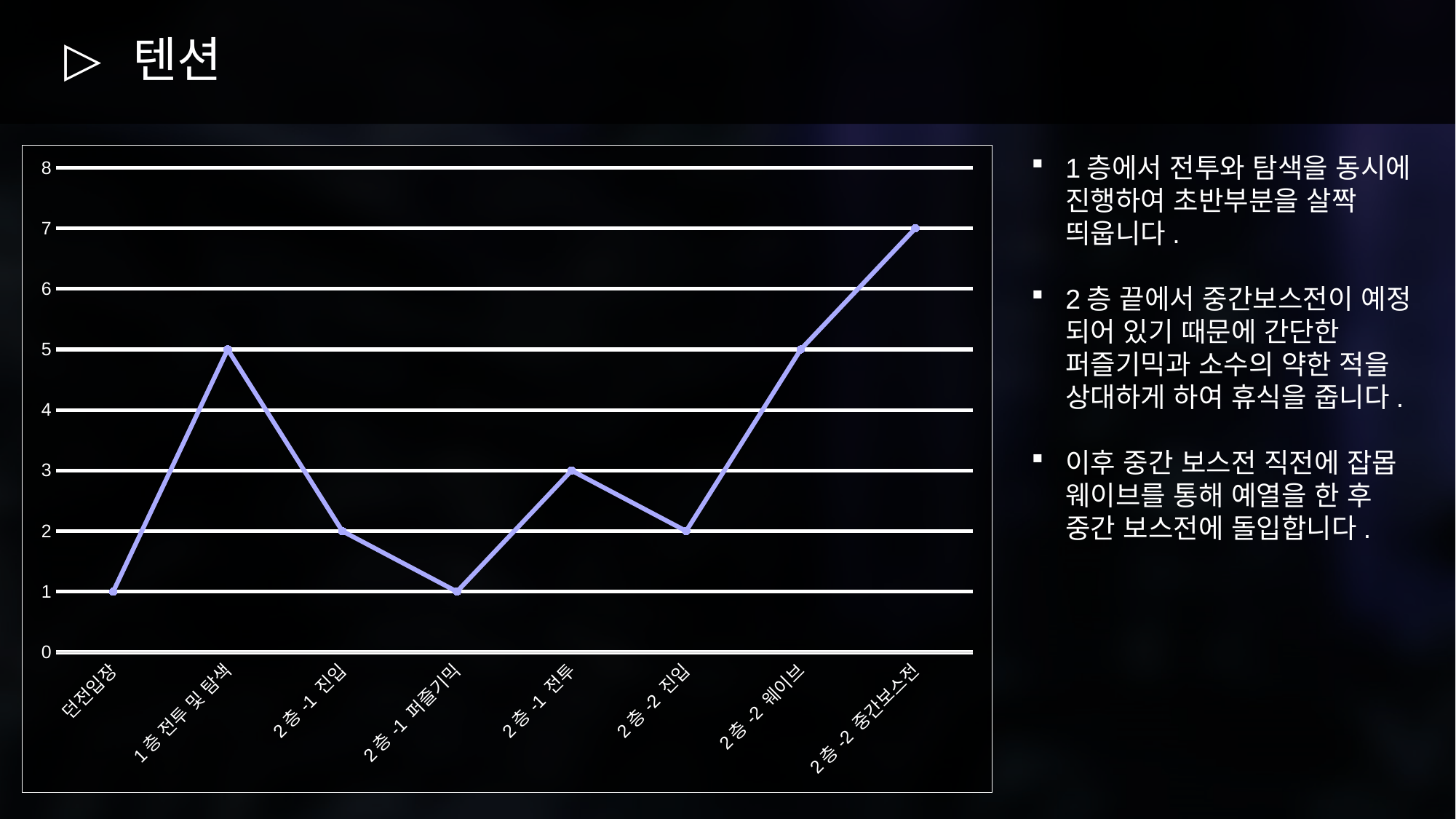

# 텐션

### Chart

| Category | 계열 1 |
|---|---|
| 던전입장 | 1.0 |
| 1층 전투 및 탐색 | 5.0 |
| 2층-1 진입 | 2.0 |
| 2층-1 퍼즐기믹 | 1.0 |
| 2층-1 전투 | 3.0 |
| 2층-2 진입 | 2.0 |
| 2층-2 웨이브 | 5.0 |
| 2층-2 중간보스전 | 7.0 |
1층에서 전투와 탐색을 동시에 진행하여 초반부분을 살짝 띄웁니다.

2층 끝에서 중간보스전이 예정 되어 있기 때문에 간단한 퍼즐기믹과 소수의 약한 적을 상대하게 하여 휴식을 줍니다.

이후 중간 보스전 직전에 잡몹 웨이브를 통해 예열을 한 후 중간 보스전에 돌입합니다.